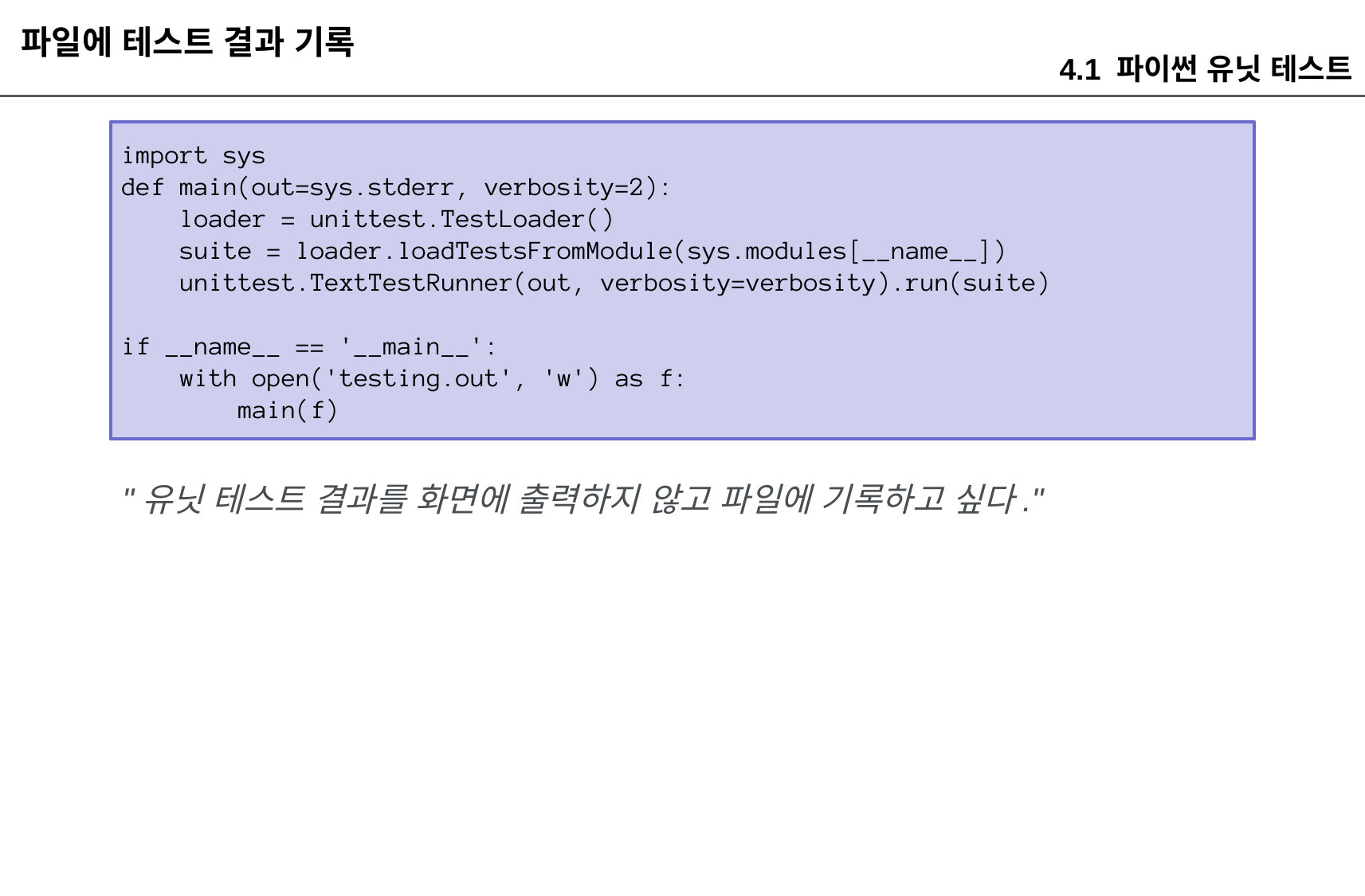

파일에 테스트 결과 기록
4.1 파이썬 유닛 테스트
import sys
def main(out=sys.stderr, verbosity=2):
    loader = unittest.TestLoader()
    suite = loader.loadTestsFromModule(sys.modules[__name__])
    unittest.TextTestRunner(out, verbosity=verbosity).run(suite)

if __name__ == '__main__':
    with open('testing.out', 'w') as f:
        main(f)
"유닛 테스트 결과를 화면에 출력하지 않고 파일에 기록하고 싶다."